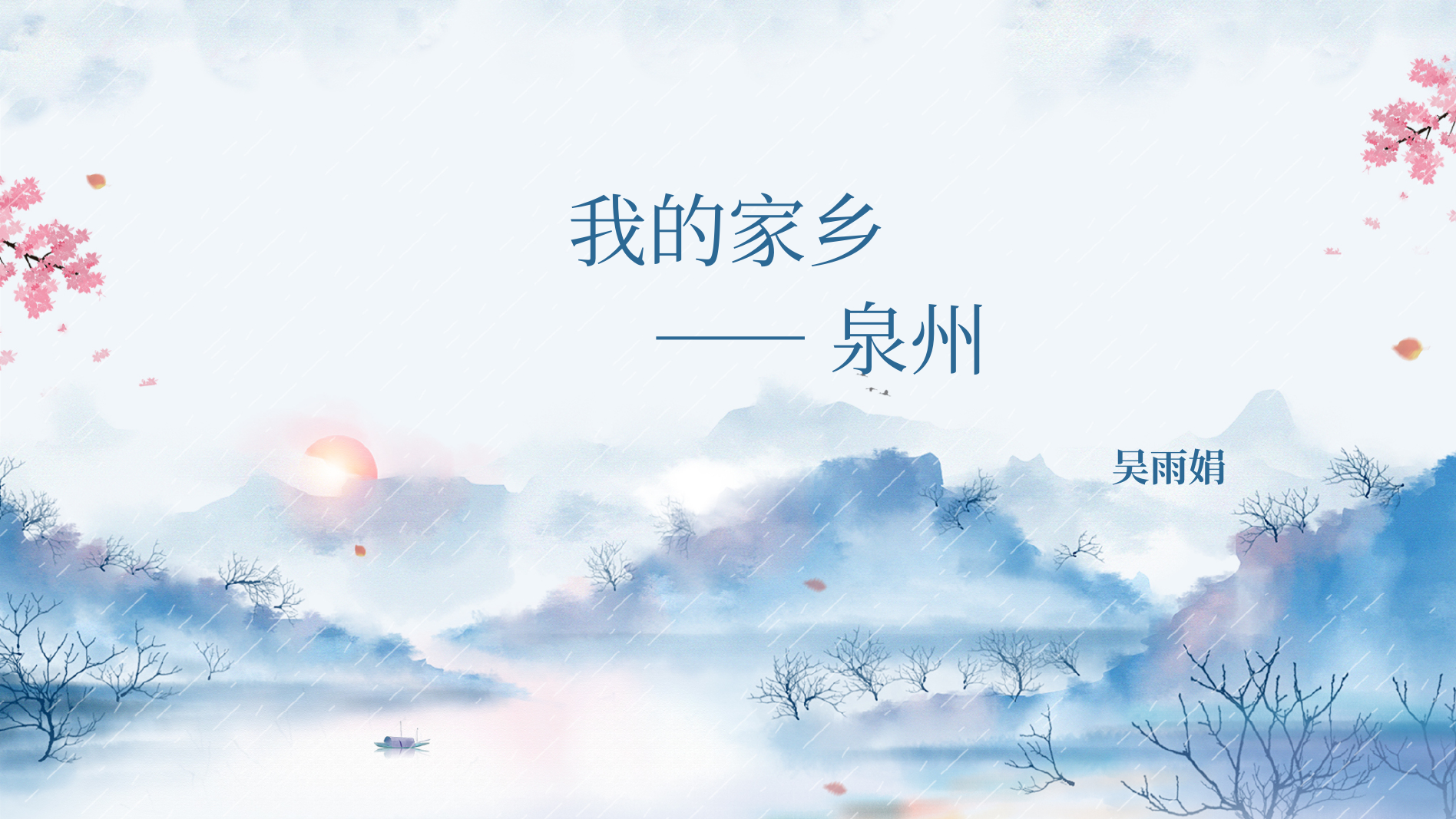

我的家乡
         ——泉州
吴雨娟